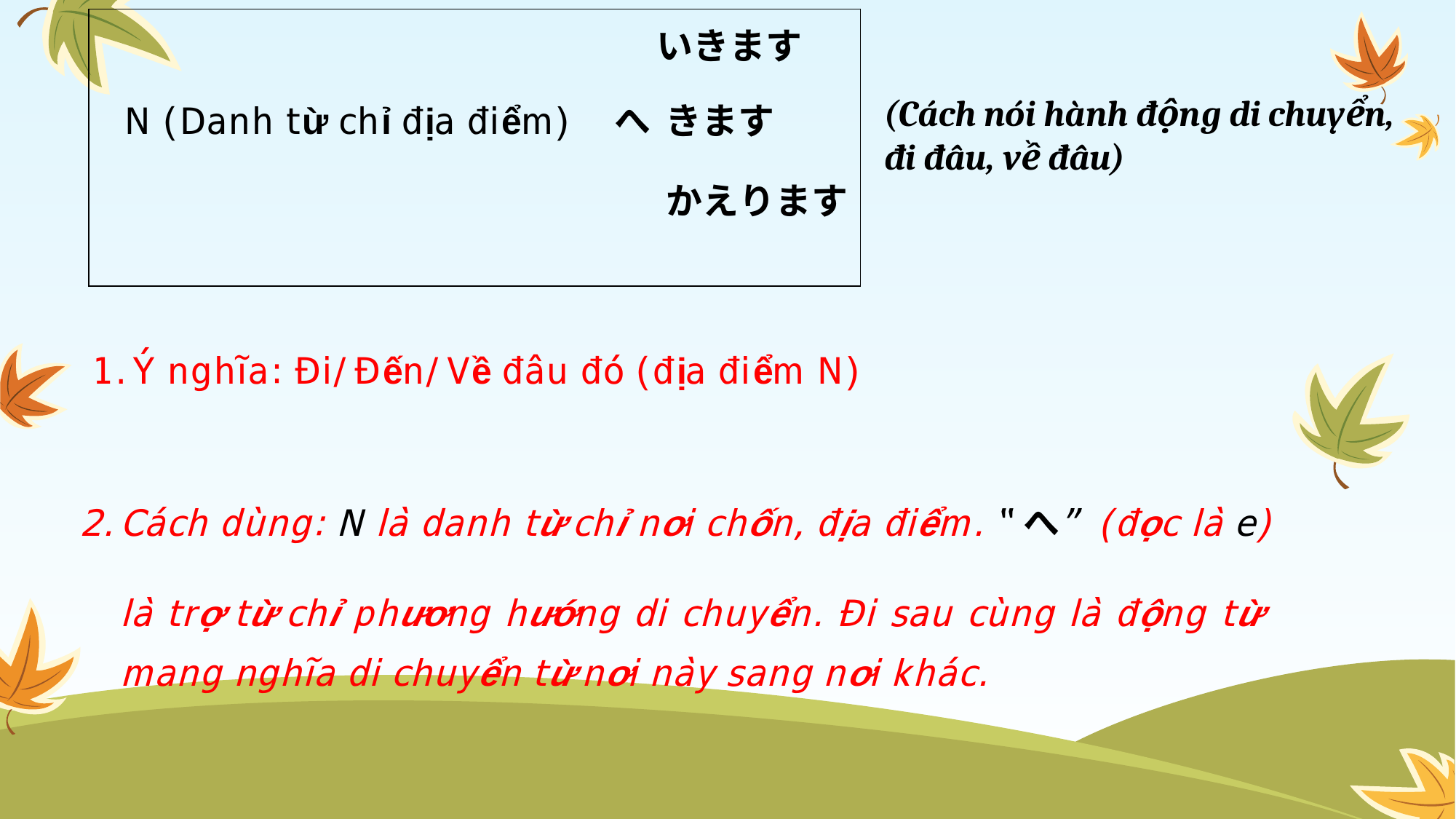

|  |
| --- |
いきます
(Cách nói hành động di chuyển, đi đâu, về đâu)
N (Danh từ chỉ địa điểm)   へ
きます
かえります
Ý nghĩa: Đi/Đến/Về đâu đó (địa điểm N)
Cách dùng: N là danh từ chỉ nơi chốn, địa điểm. “へ” (đọc là e)
là trợ từ chỉ phương hướng di chuyển. Đi sau cùng là động từ
mang nghĩa di chuyển từ nơi này sang nơi khác.